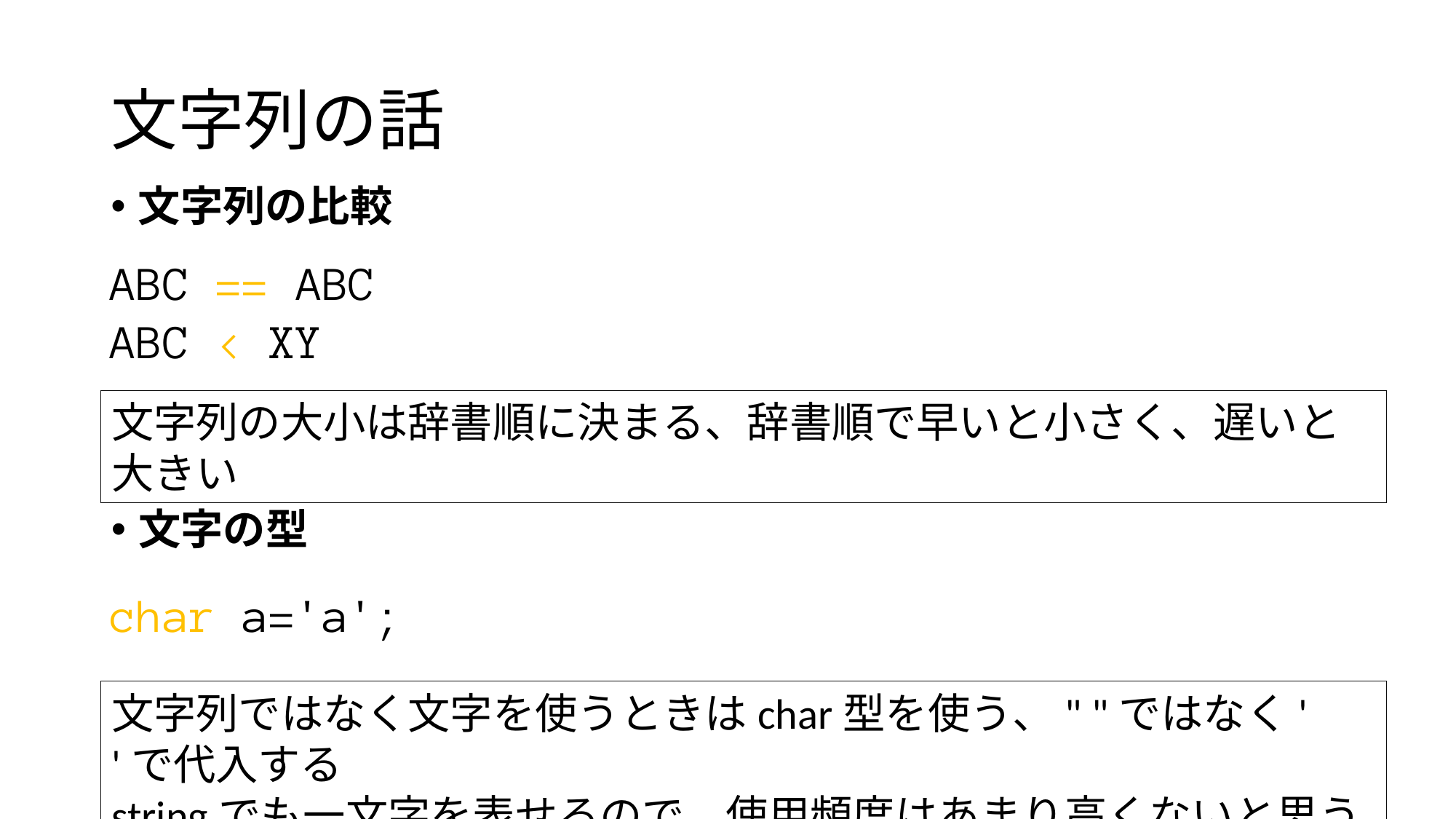

# 文字列の話
文字列の比較

ABC == ABC
ABC < XY
文字列の大小は辞書順に決まる、辞書順で早いと小さく、遅いと大きい
文字の型

char a='a';
文字列ではなく文字を使うときはchar型を使う、" "ではなく' 'で代入する
stringでも一文字を表せるので、使用頻度はあまり高くないと思う